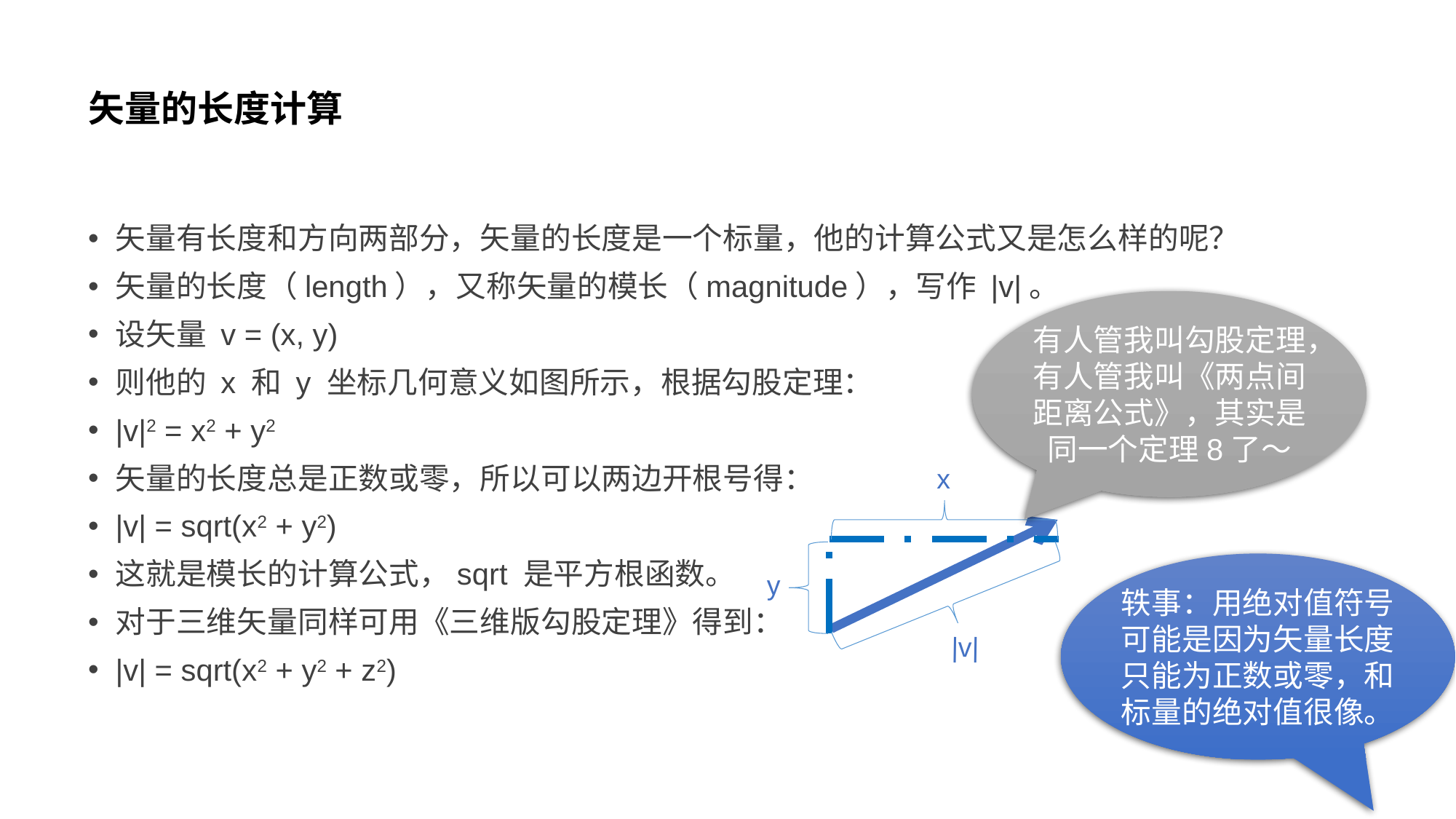

# 矢量的长度计算
矢量有长度和方向两部分，矢量的长度是一个标量，他的计算公式又是怎么样的呢？
矢量的长度（length），又称矢量的模长（magnitude），写作 |v|。
设矢量 v = (x, y)
则他的 x 和 y 坐标几何意义如图所示，根据勾股定理：
|v|2 = x2 + y2
矢量的长度总是正数或零，所以可以两边开根号得：
|v| = sqrt(x2 + y2)
这就是模长的计算公式，sqrt 是平方根函数。
对于三维矢量同样可用《三维版勾股定理》得到：
|v| = sqrt(x2 + y2 + z2)

有人管我叫勾股定理，有人管我叫《两点间距离公式》，其实是同一个定理8了～

x

y
轶事：用绝对值符号可能是因为矢量长度只能为正数或零，和标量的绝对值很像。

|v|